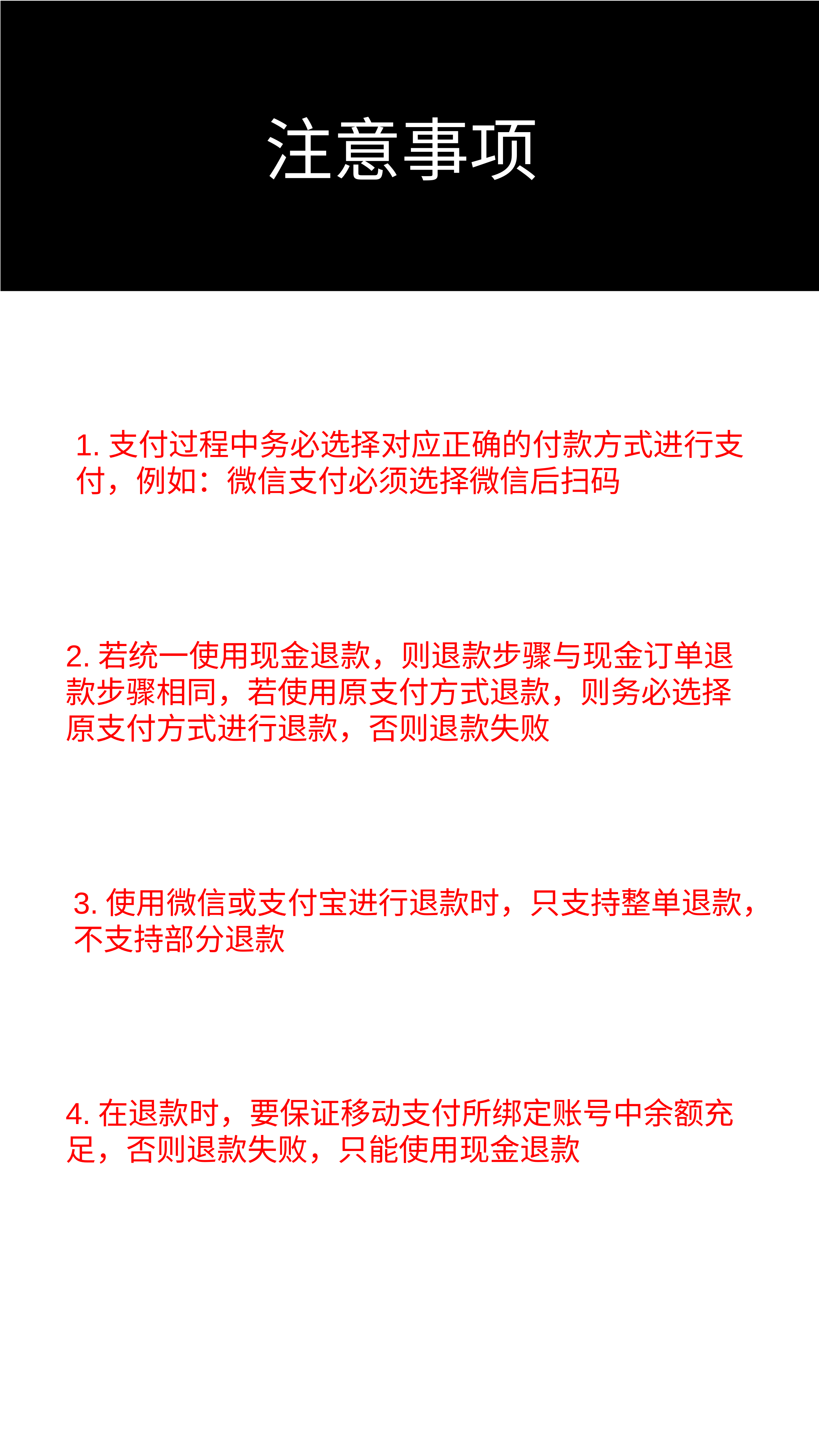

注意事项
1.支付过程中务必选择对应正确的付款方式进行支
付，例如：微信支付必须选择微信后扫码
2.若统一使用现金退款，则退款步骤与现金订单退
款步骤相同，若使用原支付方式退款，则务必选择
原支付方式进行退款，否则退款失败
3.使用微信或支付宝进行退款时，只支持整单退款，
不支持部分退款
4.在退款时，要保证移动支付所绑定账号中余额充
足，否则退款失败，只能使用现金退款